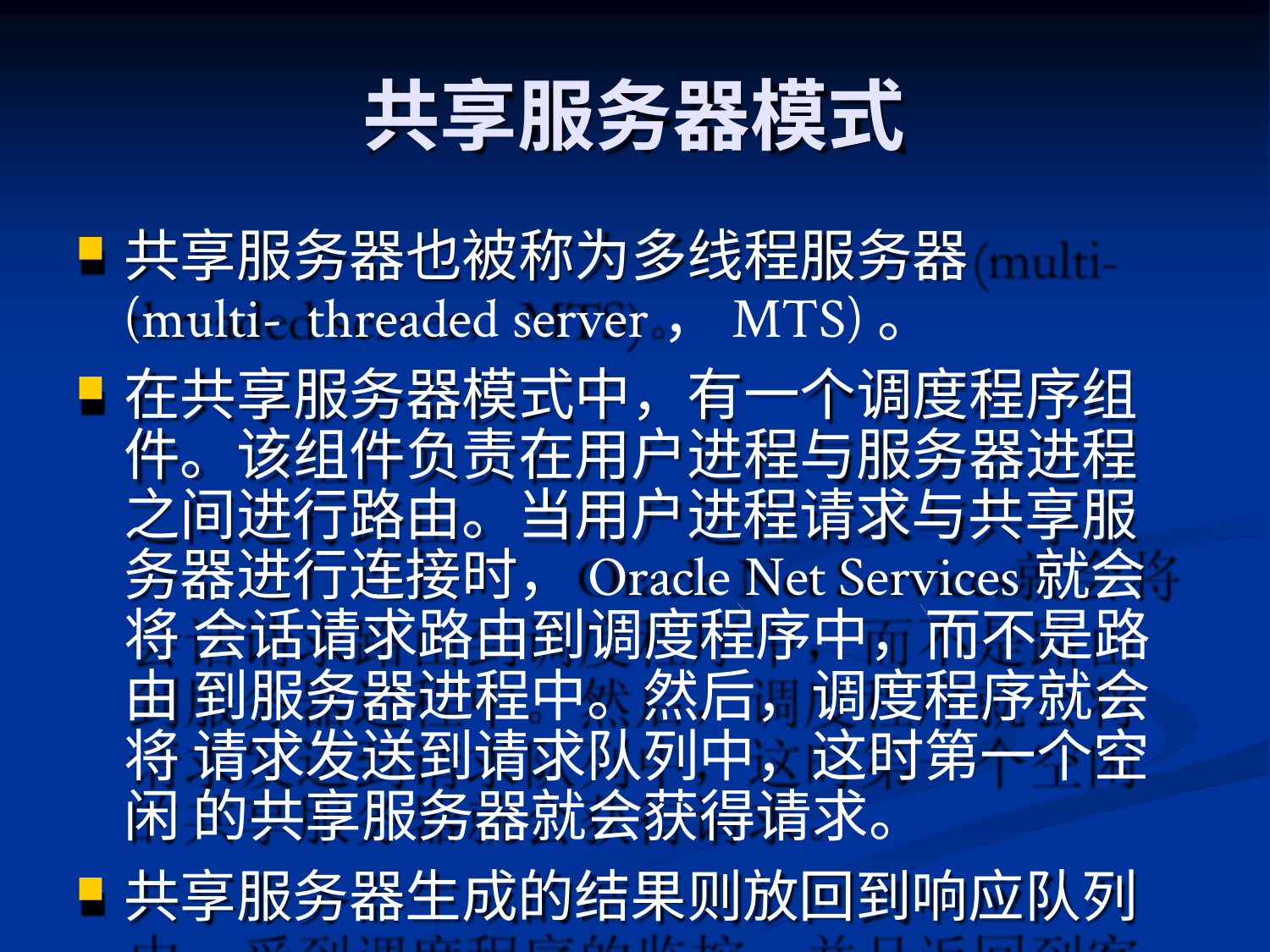

# 共享服务器模式

共享服务器也被称为多线程服务器(multi-  threaded server，MTS)。
在共享服务器模式中，有一个调度程序组 件。该组件负责在用户进程与服务器进程 之间进行路由。当用户进程请求与共享服 务器进行连接时，Oracle Net Services就会将 会话请求路由到调度程序中，而不是路由 到服务器进程中。然后，调度程序就会将 请求发送到请求队列中，这时第一个空闲 的共享服务器就会获得请求。
共享服务器生成的结果则放回到响应队列